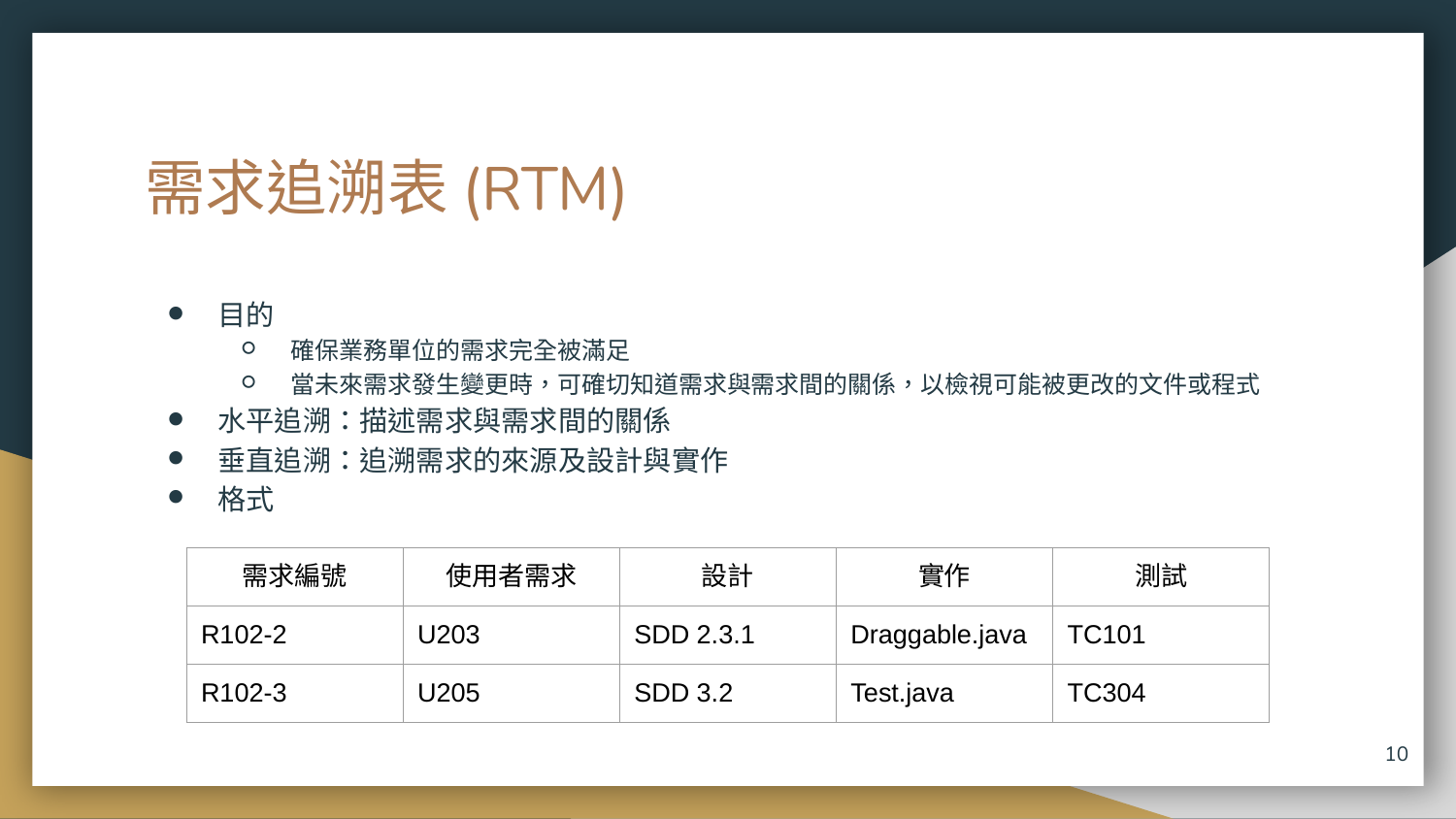

# 需求追溯表(RTM)
目的
確保業務單位的需求完全被滿足
當未來需求發生變更時，可確切知道需求與需求間的關係，以檢視可能被更改的文件或程式
水平追溯：描述需求與需求間的關係
垂直追溯：追溯需求的來源及設計與實作
格式
| 需求編號 | 使用者需求 | 設計 | 實作 | 測試 |
| --- | --- | --- | --- | --- |
| R102-2 | U203 | SDD 2.3.1 | Draggable.java | TC101 |
| R102-3 | U205 | SDD 3.2 | Test.java | TC304 |
10